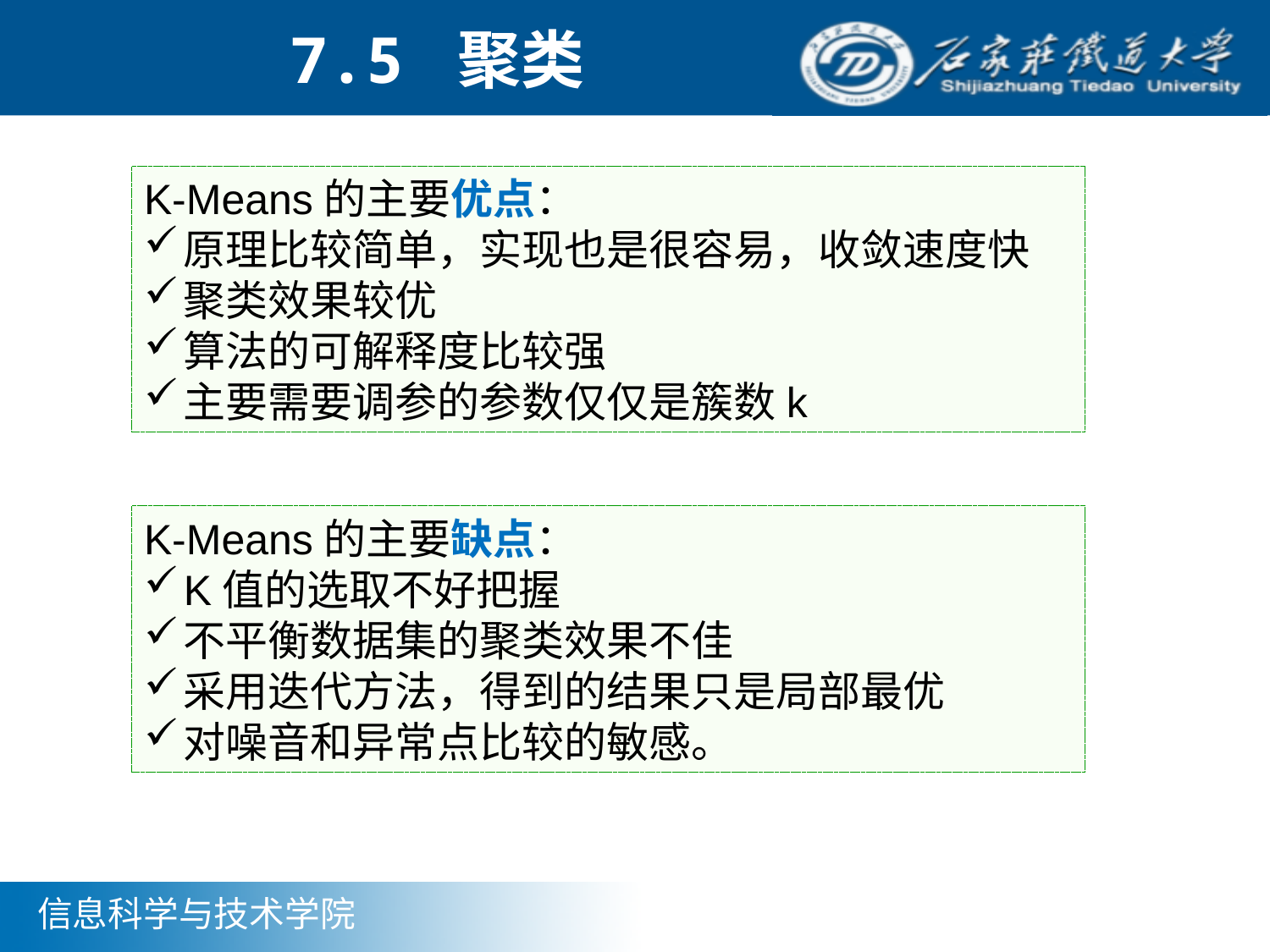

# 7.5 聚类
K-Means的主要优点：
原理比较简单，实现也是很容易，收敛速度快
聚类效果较优
算法的可解释度比较强
主要需要调参的参数仅仅是簇数k
K-Means的主要缺点：
K值的选取不好把握
不平衡数据集的聚类效果不佳
采用迭代方法，得到的结果只是局部最优
对噪音和异常点比较的敏感。